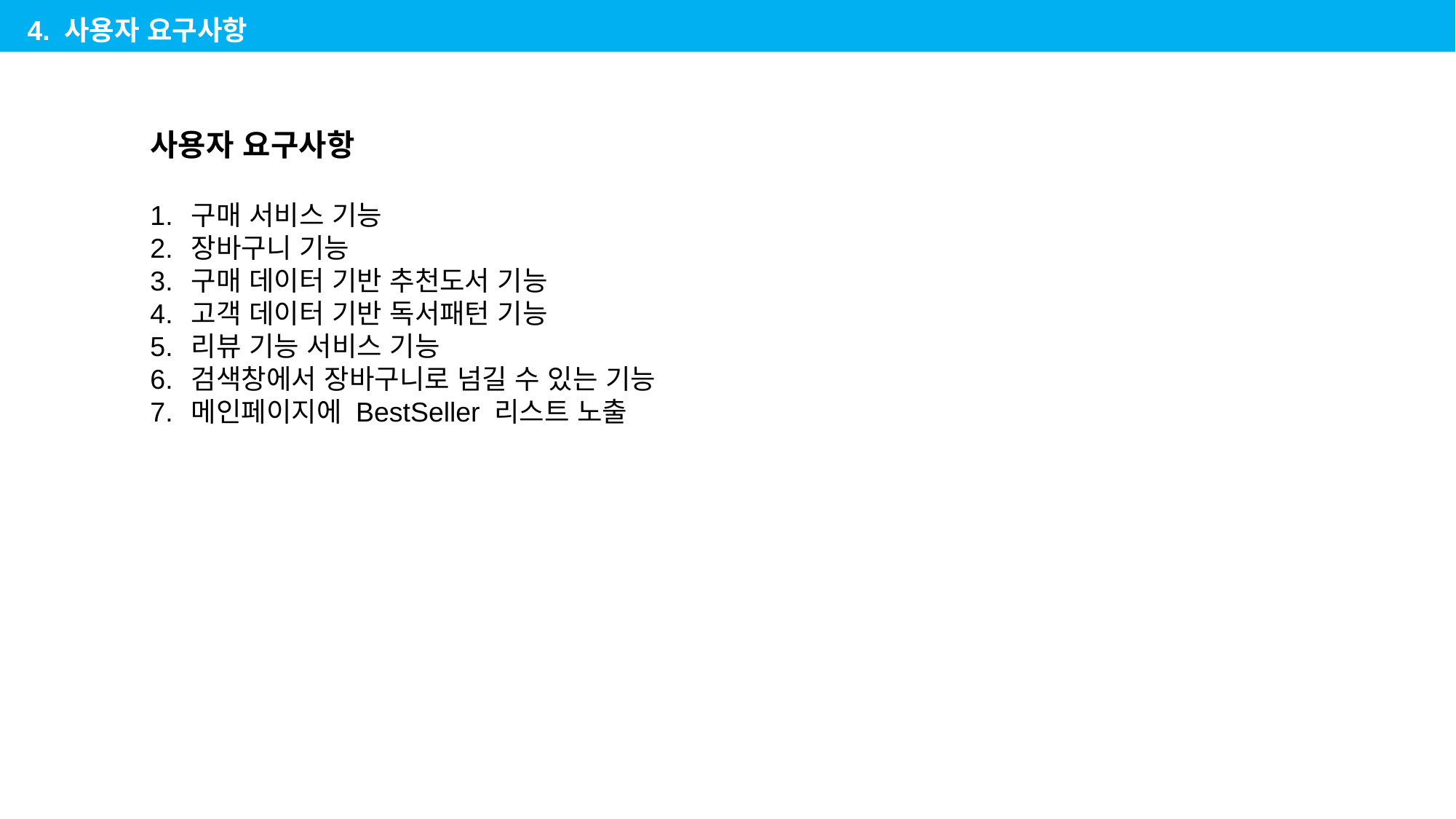

4. 사용자 요구사항
사용자 요구사항

구매 서비스 기능
장바구니 기능
구매 데이터 기반 추천도서 기능
고객 데이터 기반 독서패턴 기능
리뷰 기능 서비스 기능
검색창에서 장바구니로 넘길 수 있는 기능
메인페이지에 BestSeller 리스트 노출